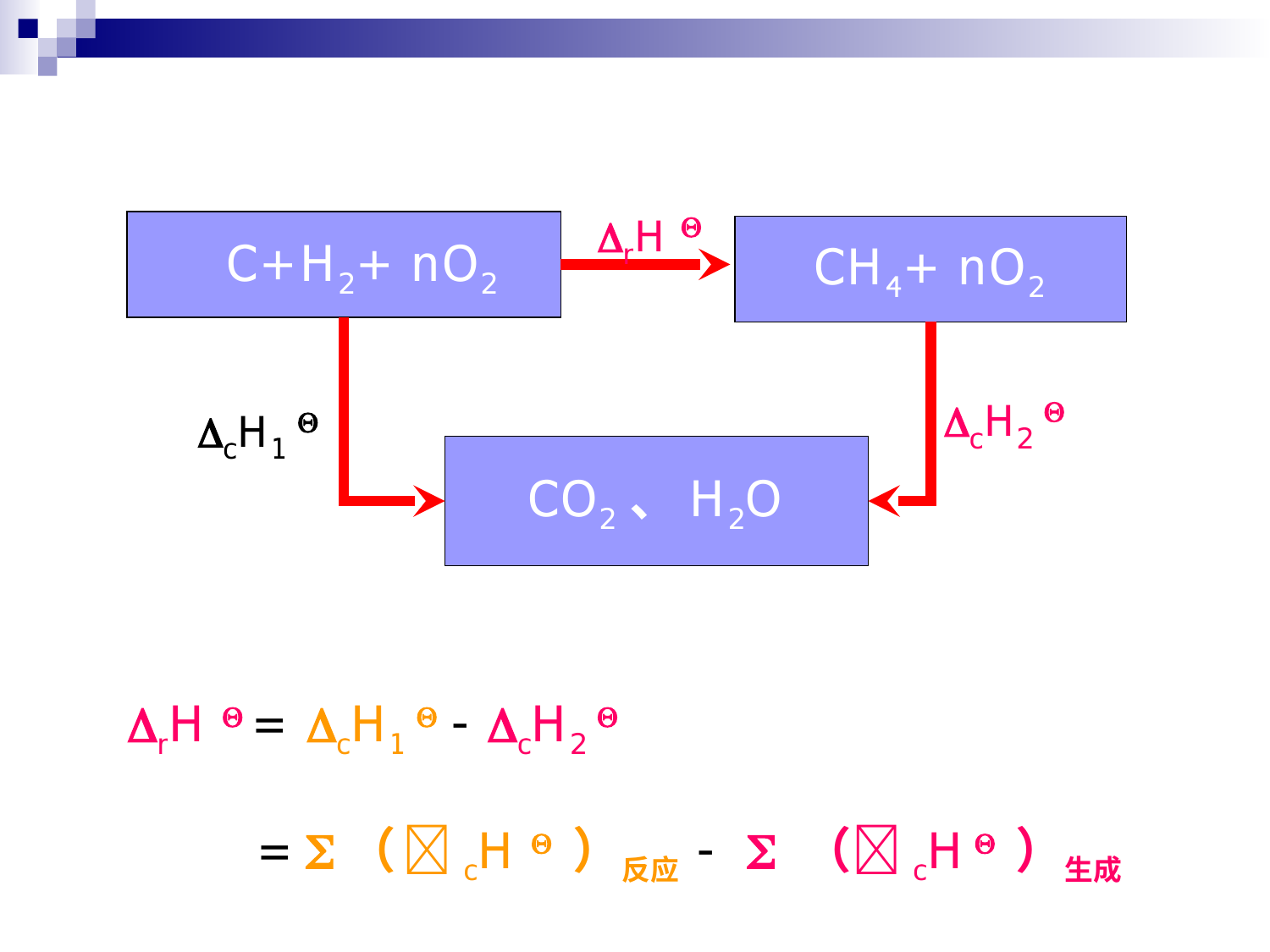

ΔrH Θ

CH4+ nO2
C+H2+ nO2
ΔcH2 Θ
ΔcH1 Θ
CO2、H2O
ΔrH Θ = ΔcH1 Θ - ΔcH2 Θ

         = Σ（ ΔcH Θ ）反应 -  Σ （ΔcH Θ ）生成